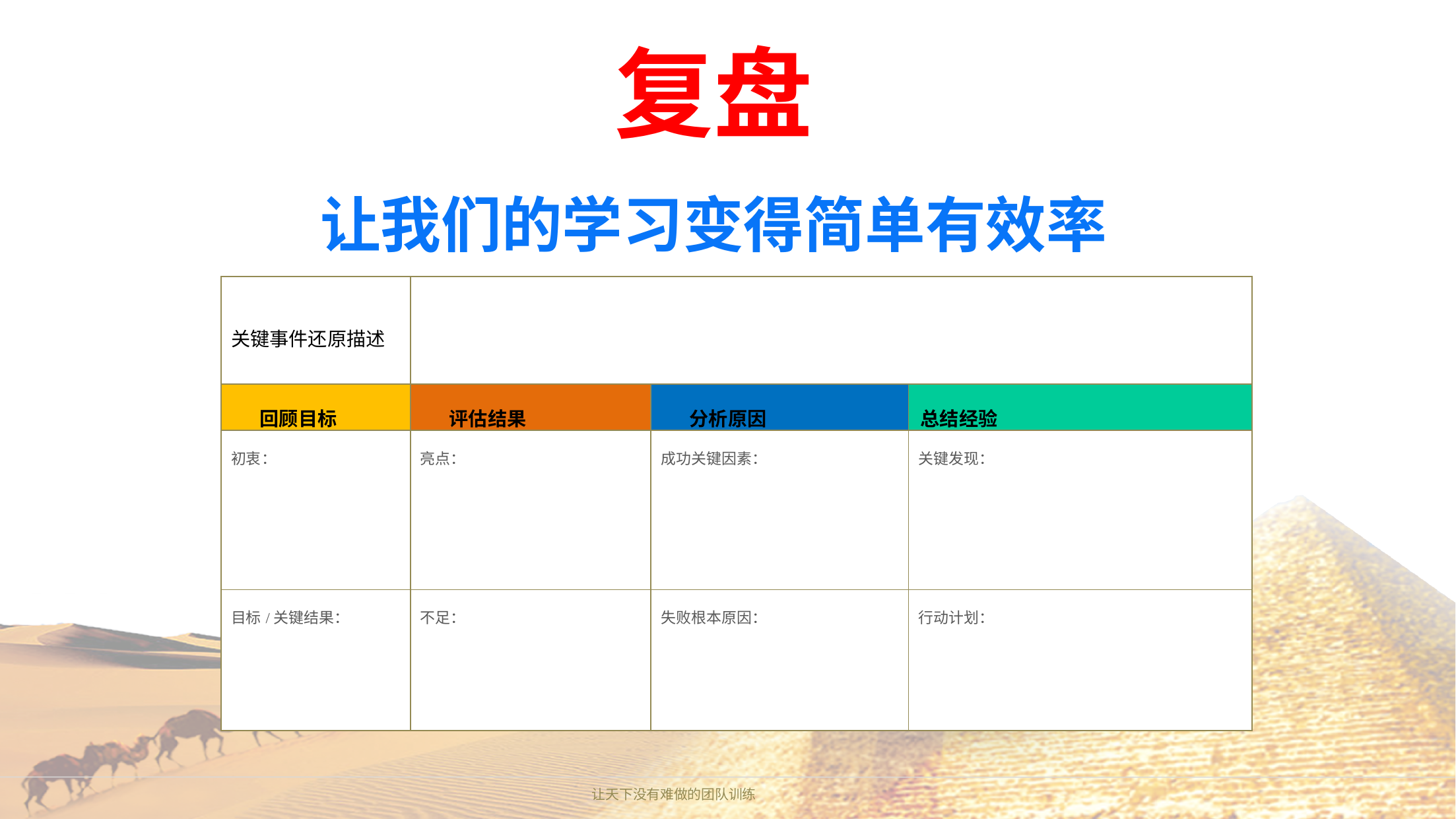

复盘
让我们的学习变得简单有效率
| 关键事件还原描述 |  |  |  |
| --- | --- | --- | --- |
| 回顾目标 | 评估结果 | 分析原因 | 总结经验 |
| 初衷： | 亮点： | 成功关键因素： | 关键发现： |
| 目标/关键结果： | 不足： | 失败根本原因： | 行动计划： |